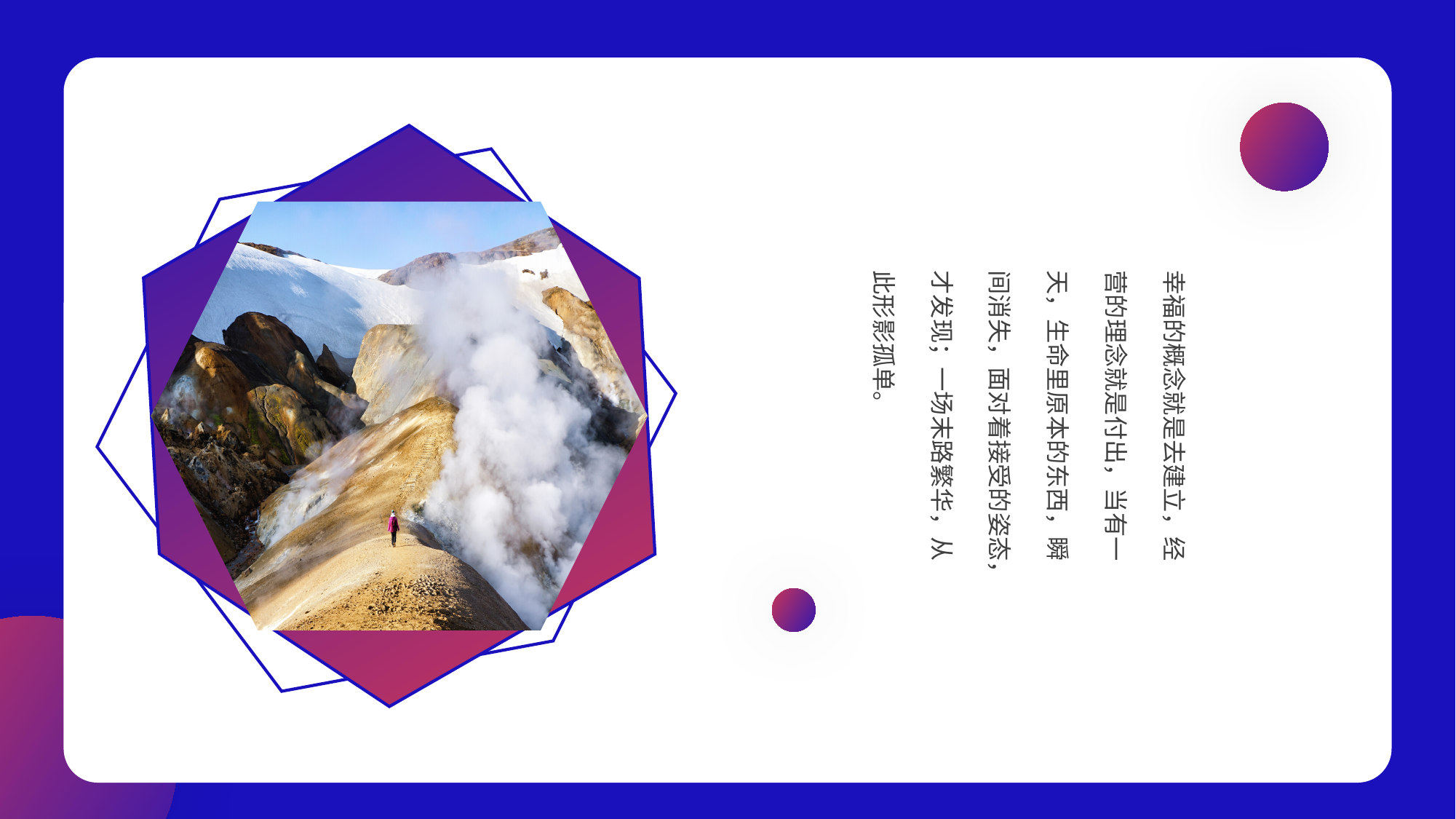

幸福的概念就是去建立，经营的理念就是付出，当有一天，生命里原本的东西，瞬间消失，面对着接受的姿态，才发现；一场末路繁华，从此形影孤单。